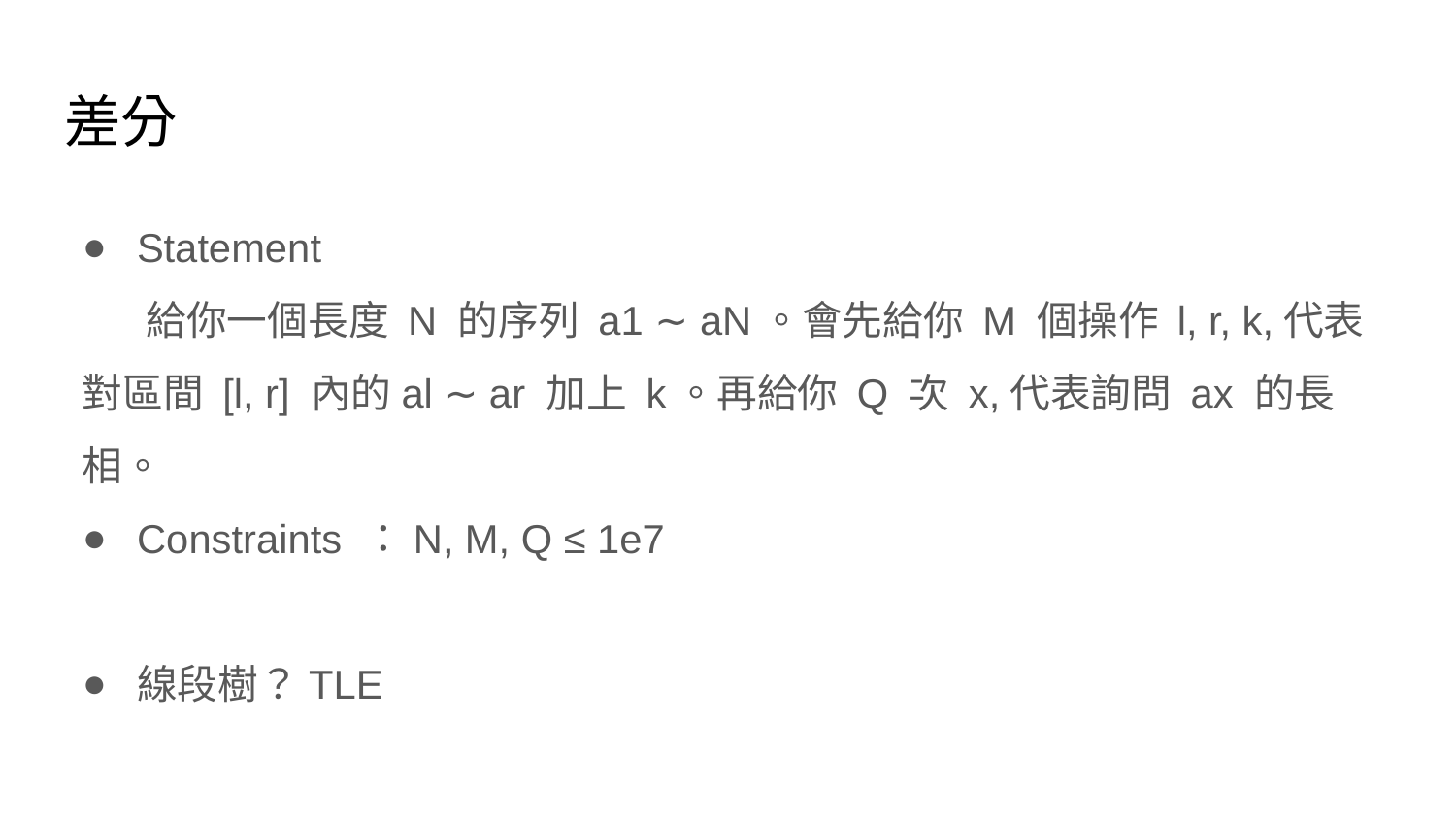

# 差分
Statement
      給你一個長度 N 的序列 a1 ∼ aN。會先給你 M 個操作 l, r, k,代表對區間 [l, r] 內的al ∼ ar 加上 k。再給你 Q 次 x,代表詢問 ax 的長相。
Constraints ：N, M, Q ≤ 1e7

線段樹？TLE